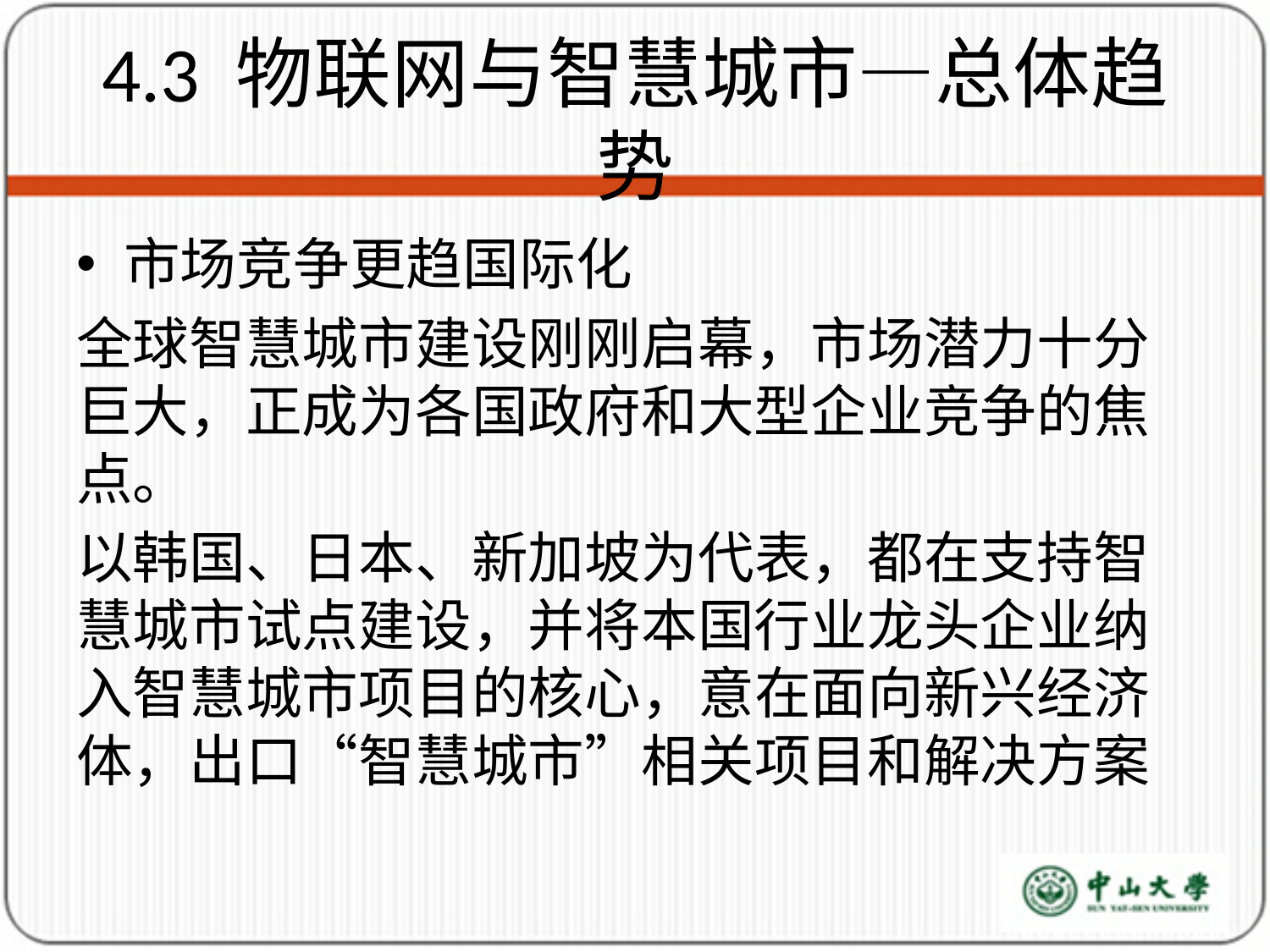

# 4.3 物联网与智慧城市—总体趋势
市场竞争更趋国际化
全球智慧城市建设刚刚启幕，市场潜力十分巨大，正成为各国政府和大型企业竞争的焦点。
以韩国、日本、新加坡为代表，都在支持智慧城市试点建设，并将本国行业龙头企业纳入智慧城市项目的核心，意在面向新兴经济体，出口“智慧城市”相关项目和解决方案